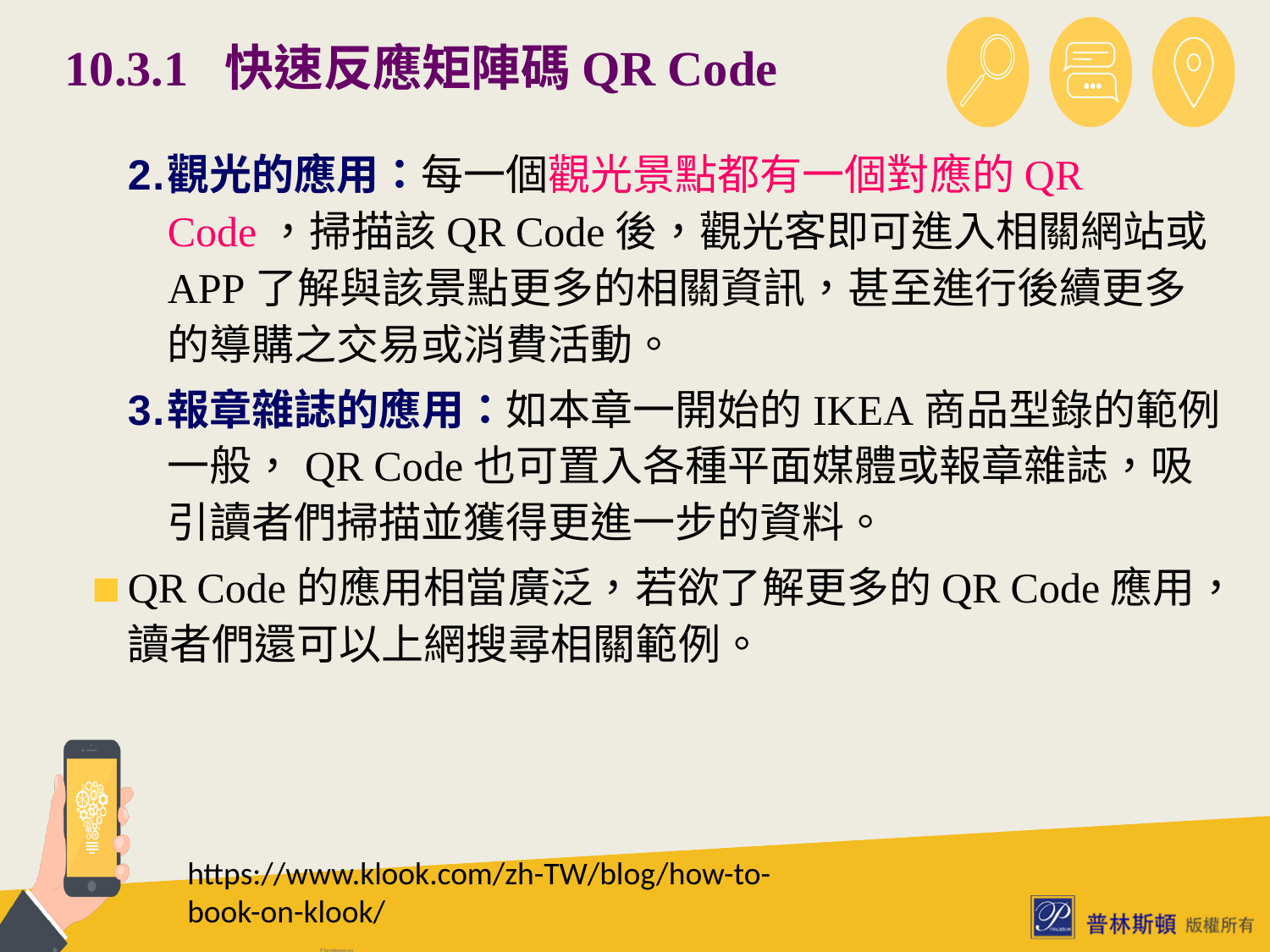

# 10.3.1  快速反應矩陣碼QR Code
觀光的應用：每一個觀光景點都有一個對應的QR Code，掃描該QR Code後，觀光客即可進入相關網站或APP了解與該景點更多的相關資訊，甚至進行後續更多的導購之交易或消費活動。
報章雜誌的應用：如本章一開始的IKEA商品型錄的範例一般，QR Code也可置入各種平面媒體或報章雜誌，吸引讀者們掃描並獲得更進一步的資料。
QR Code的應用相當廣泛，若欲了解更多的QR Code應用，讀者們還可以上網搜尋相關範例。
https://www.klook.com/zh-TW/blog/how-to-book-on-klook/